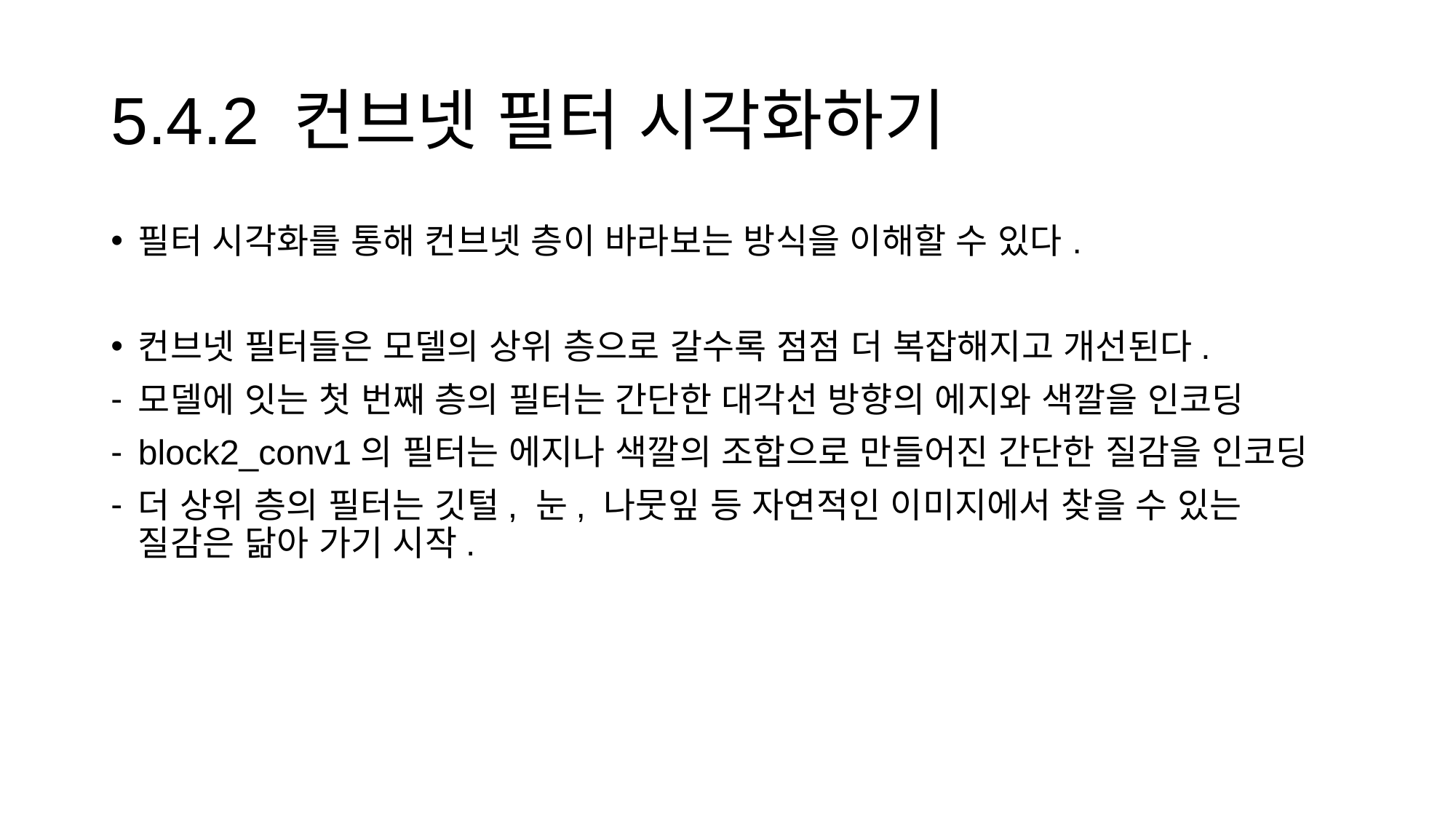

# 5.4.2 컨브넷 필터 시각화하기
필터 시각화를 통해 컨브넷 층이 바라보는 방식을 이해할 수 있다.

컨브넷 필터들은 모델의 상위 층으로 갈수록 점점 더 복잡해지고 개선된다.
모델에 잇는 첫 번째 층의 필터는 간단한 대각선 방향의 에지와 색깔을 인코딩
block2_conv1의 필터는 에지나 색깔의 조합으로 만들어진 간단한 질감을 인코딩
더 상위 층의 필터는 깃털, 눈, 나뭇잎 등 자연적인 이미지에서 찾을 수 있는 질감은 닮아 가기 시작.